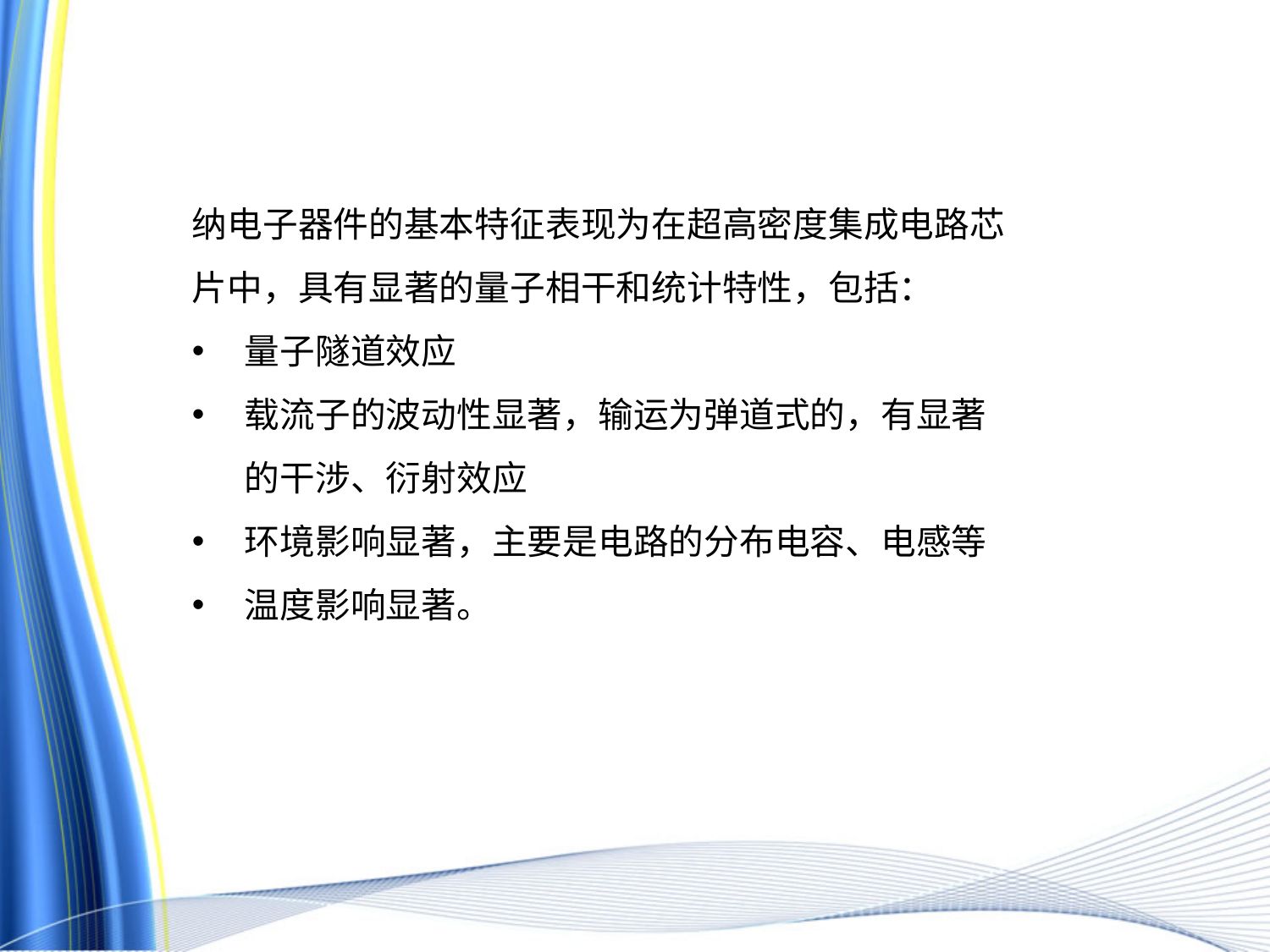

纳电子器件的基本特征表现为在超高密度集成电路芯片中，具有显著的量子相干和统计特性，包括：
量子隧道效应
载流子的波动性显著，输运为弹道式的，有显著的干涉、衍射效应
环境影响显著，主要是电路的分布电容、电感等
温度影响显著。